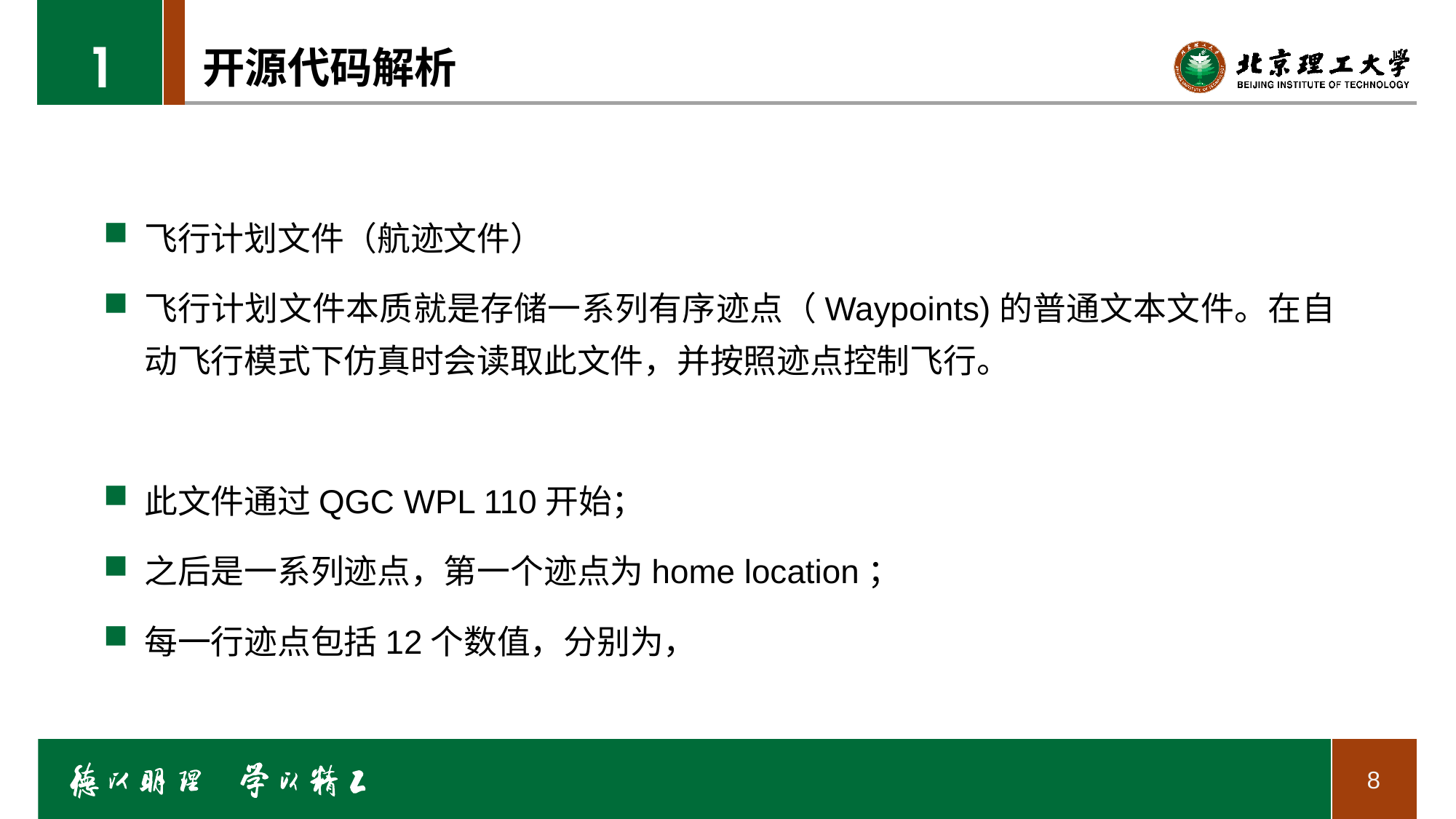

1
# 开源代码解析
飞行计划文件（航迹文件）
飞行计划文件本质就是存储一系列有序迹点（Waypoints)的普通文本文件。在自动飞行模式下仿真时会读取此文件，并按照迹点控制飞行。

此文件通过QGC WPL 110开始；
之后是一系列迹点，第一个迹点为home location；
每一行迹点包括12个数值，分别为，